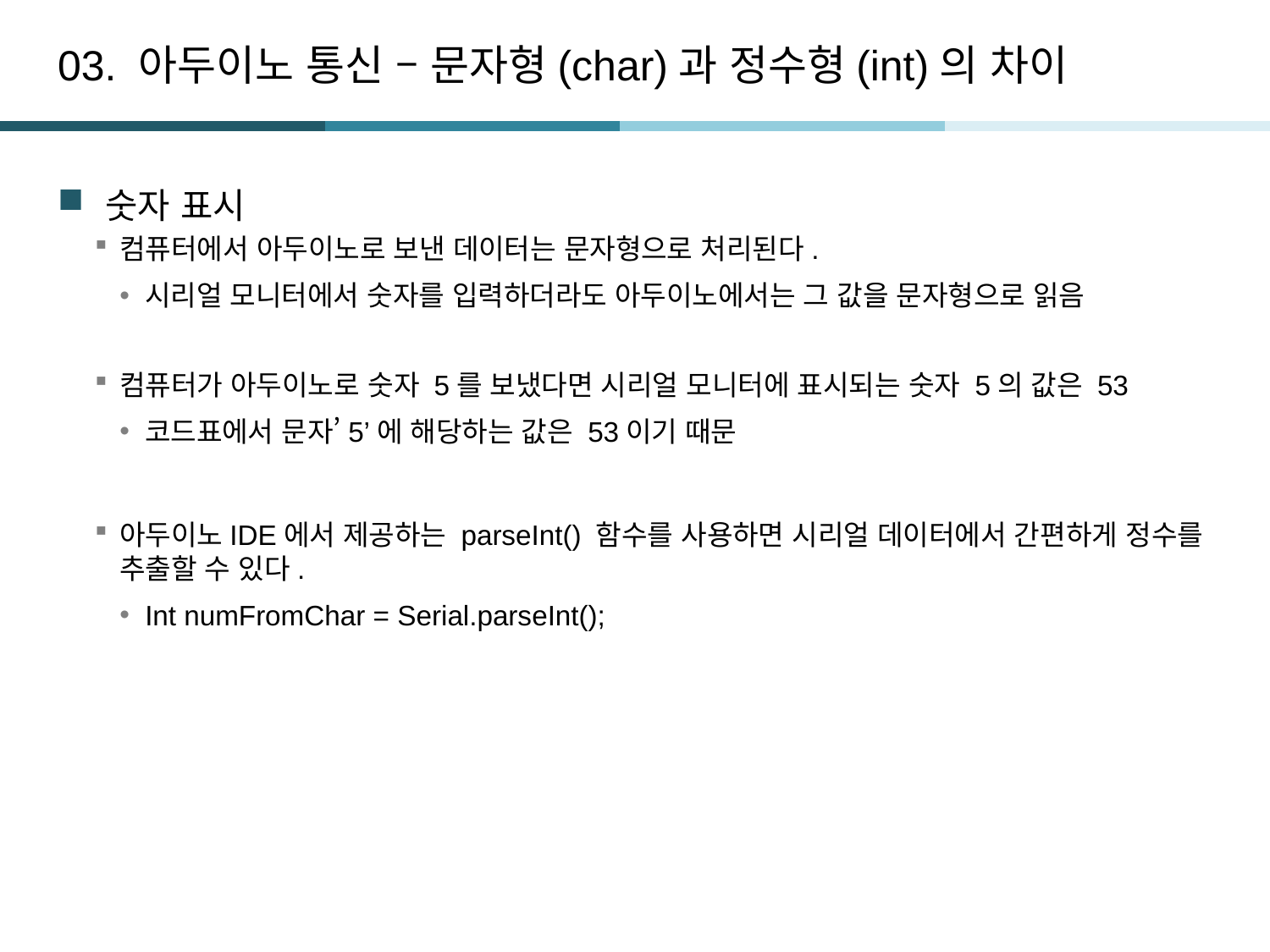

# 03. 아두이노 통신 – 문자형(char)과 정수형(int)의 차이
숫자 표시
컴퓨터에서 아두이노로 보낸 데이터는 문자형으로 처리된다.
시리얼 모니터에서 숫자를 입력하더라도 아두이노에서는 그 값을 문자형으로 읽음

컴퓨터가 아두이노로 숫자 5를 보냈다면 시리얼 모니터에 표시되는 숫자 5의 값은 53
코드표에서 문자’5’에 해당하는 값은 53이기 때문

아두이노IDE에서 제공하는 parseInt() 함수를 사용하면 시리얼 데이터에서 간편하게 정수를 추출할 수 있다.
Int numFromChar = Serial.parseInt();